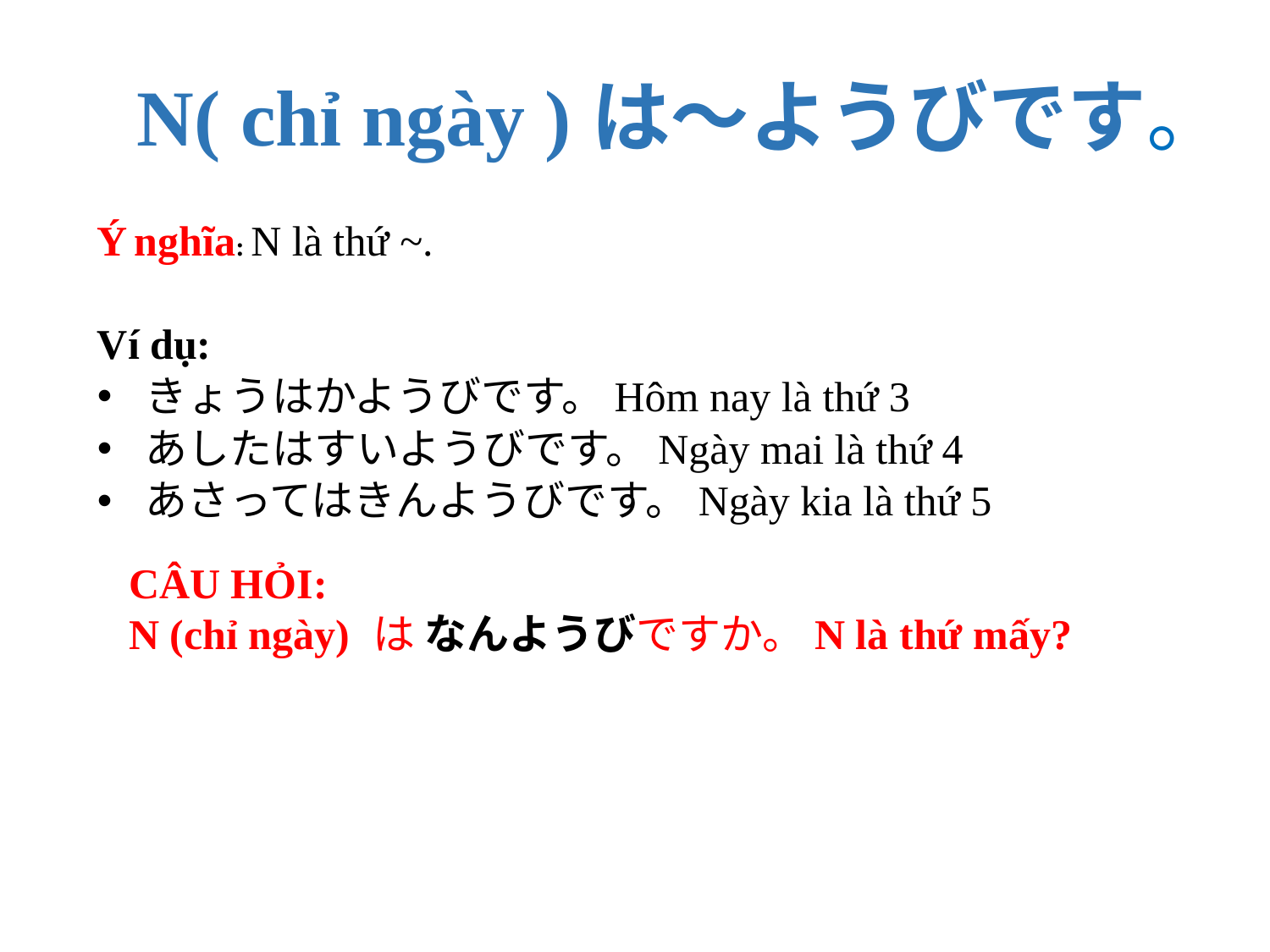

# N( chỉ ngày )は～ようびです。
Ý nghĩa: N là thứ ~.
Ví dụ:
きょうはかようびです。Hôm nay là thứ 3
あしたはすいようびです。Ngày mai là thứ 4
あさってはきんようびです。Ngày kia là thứ 5
CÂU HỎI:
N (chỉ ngày) は なんようびですか。N là thứ mấy?